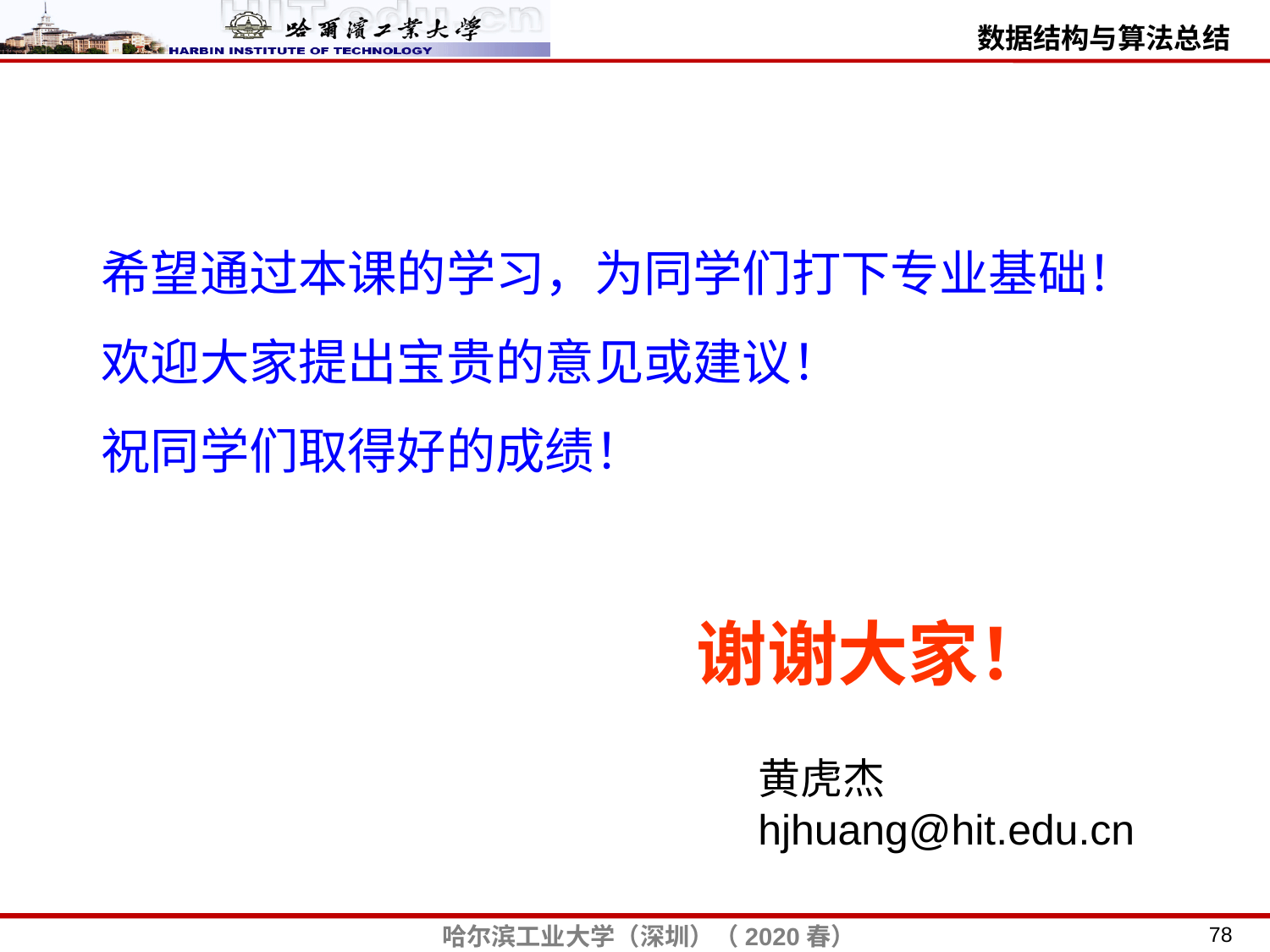

希望通过本课的学习，为同学们打下专业基础！
欢迎大家提出宝贵的意见或建议！
祝同学们取得好的成绩！

                                                    谢谢大家！
黄虎杰
hjhuang@hit.edu.cn